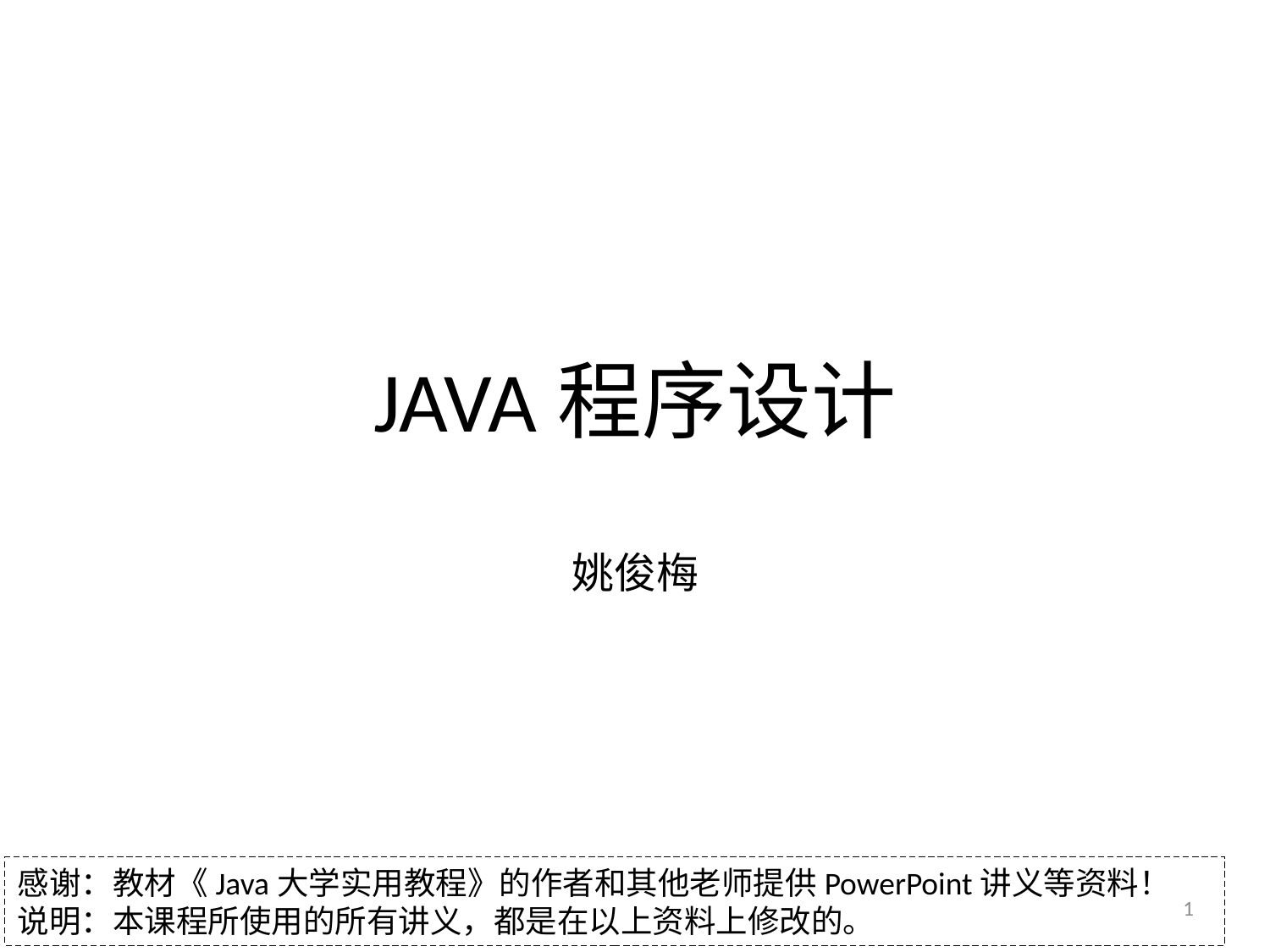

# JAVA程序设计
姚俊梅

感谢：教材《Java大学实用教程》的作者和其他老师提供PowerPoint讲义等资料！
说明：本课程所使用的所有讲义，都是在以上资料上修改的。
1